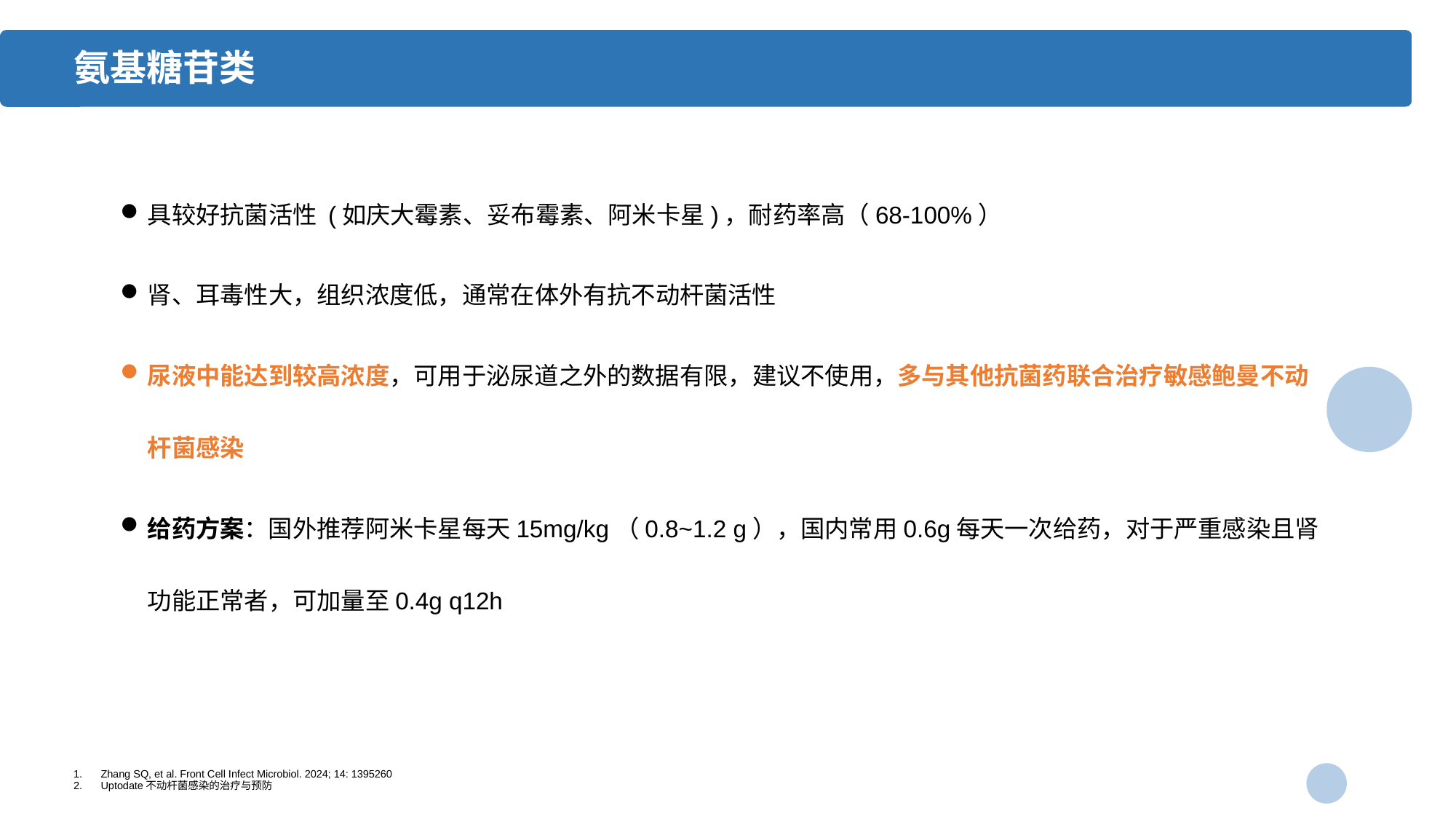

氨基糖苷类
具较好抗菌活性 (如庆大霉素、妥布霉素、阿米卡星)，耐药率高（68-100%）
肾、耳毒性大，组织浓度低，通常在体外有抗不动杆菌活性
尿液中能达到较高浓度，可用于泌尿道之外的数据有限，建议不使用，多与其他抗菌药联合治疗敏感鲍曼不动杆菌感染
给药方案：国外推荐阿米卡星每天15mg/kg（0.8~1.2 g），国内常用0.6g每天一次给药，对于严重感染且肾功能正常者，可加量至0.4g q12h
Zhang SQ, et al. Front Cell Infect Microbiol. 2024; 14: 1395260
Uptodate不动杆菌感染的治疗与预防